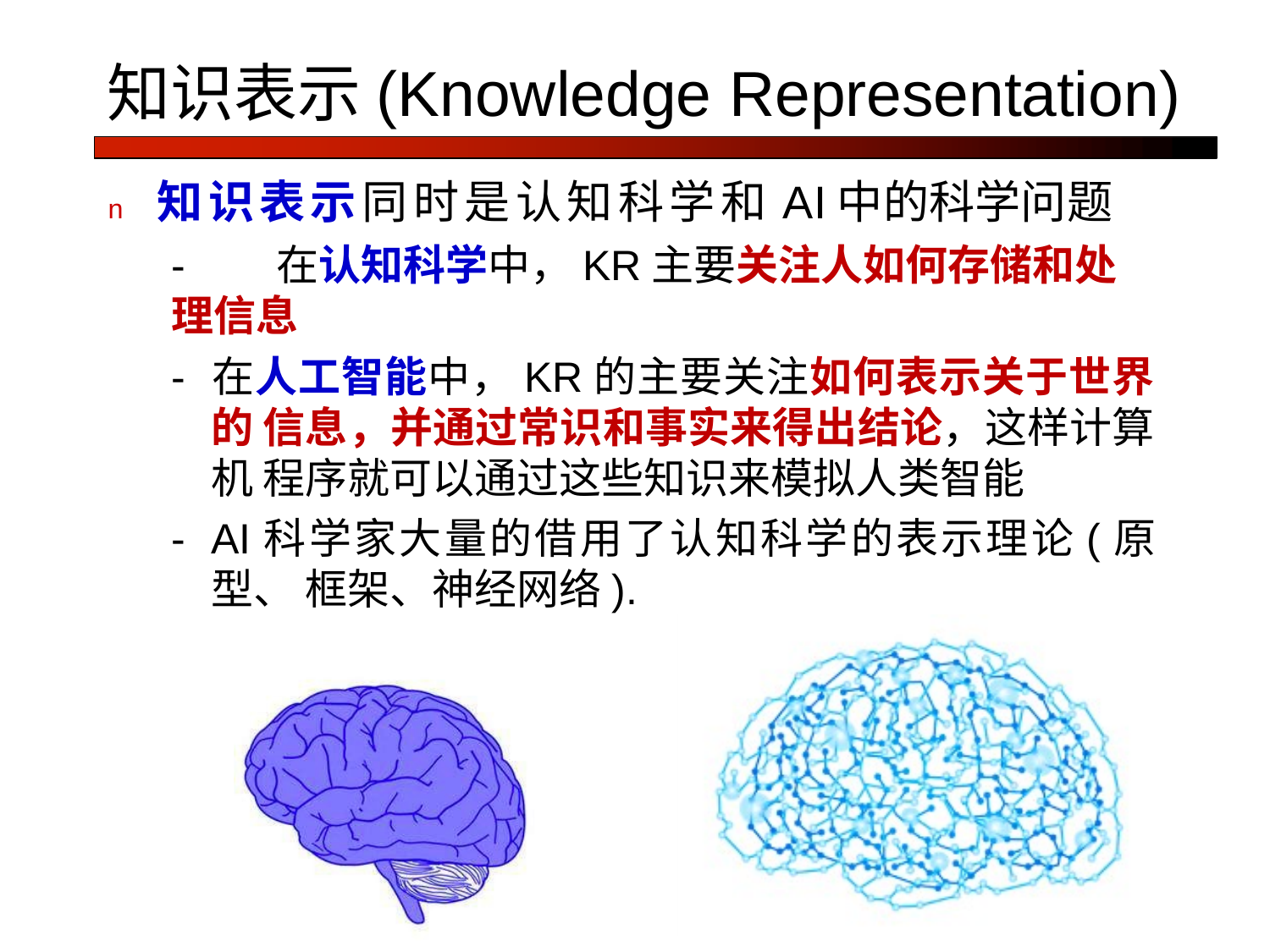

知识表示(Knowledge Representation)

n	知识表示同时是认知科学和AI中的科学问题

-	在认知科学中，KR主要关注人如何存储和处理信息

-	在人工智能中，KR的主要关注如何表示关于世界的 信息，并通过常识和事实来得出结论，这样计算机 程序就可以通过这些知识来模拟人类智能

-	AI科学家大量的借用了认知科学的表示理论(原型、 框架、神经网络).